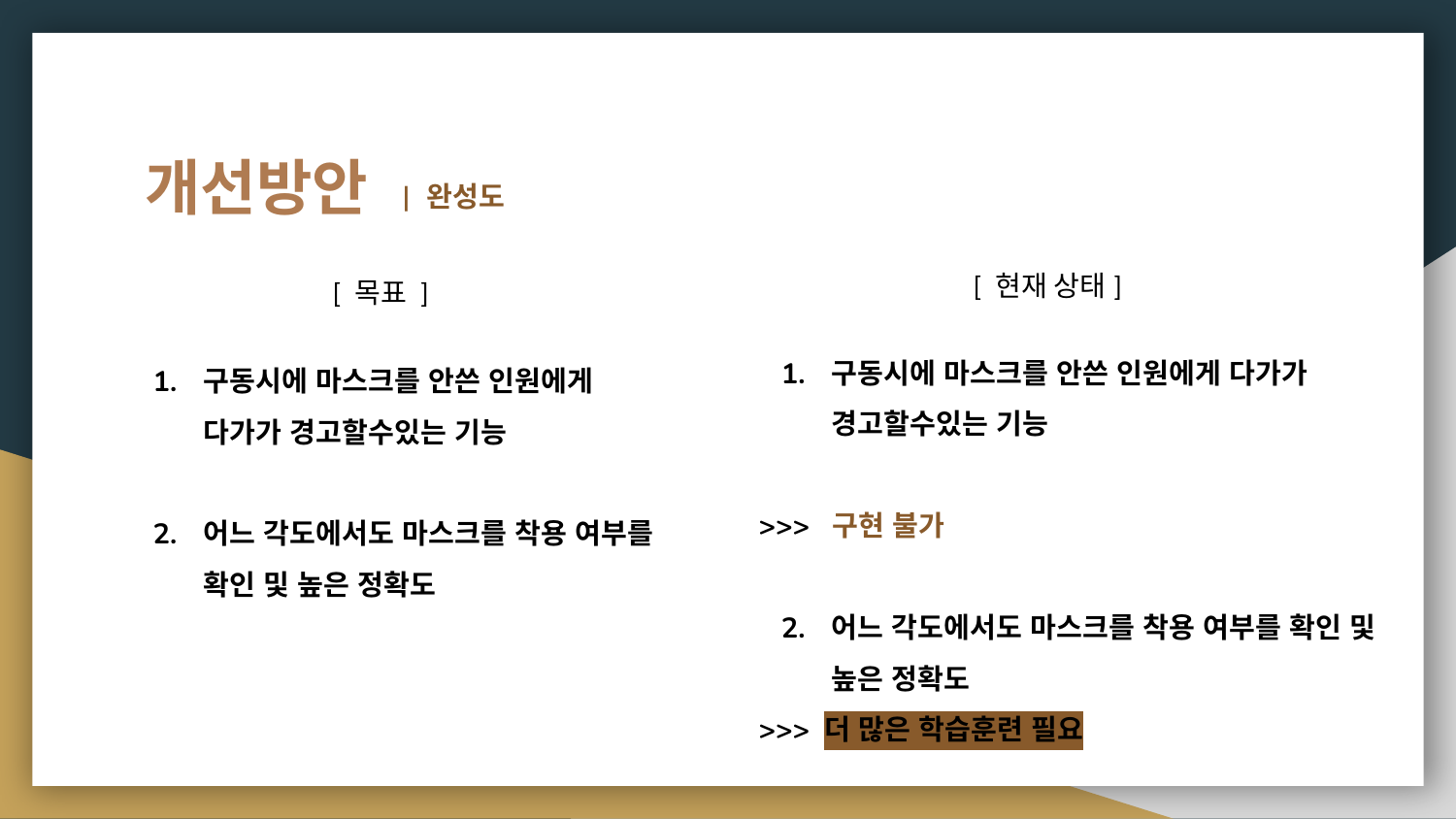

# 개선방안
| 완성도
[ 현재 상태]
[ 목표 ]
구동시에 마스크를 안쓴 인원에게 다가가 경고할수있는 기능

>>>  구현 불가

어느 각도에서도 마스크를 착용 여부를 확인 및 높은 정확도
>>> 더 많은 학습훈련 필요
구동시에 마스크를 안쓴 인원에게 다가가 경고할수있는 기능

어느 각도에서도 마스크를 착용 여부를 확인 및 높은 정확도